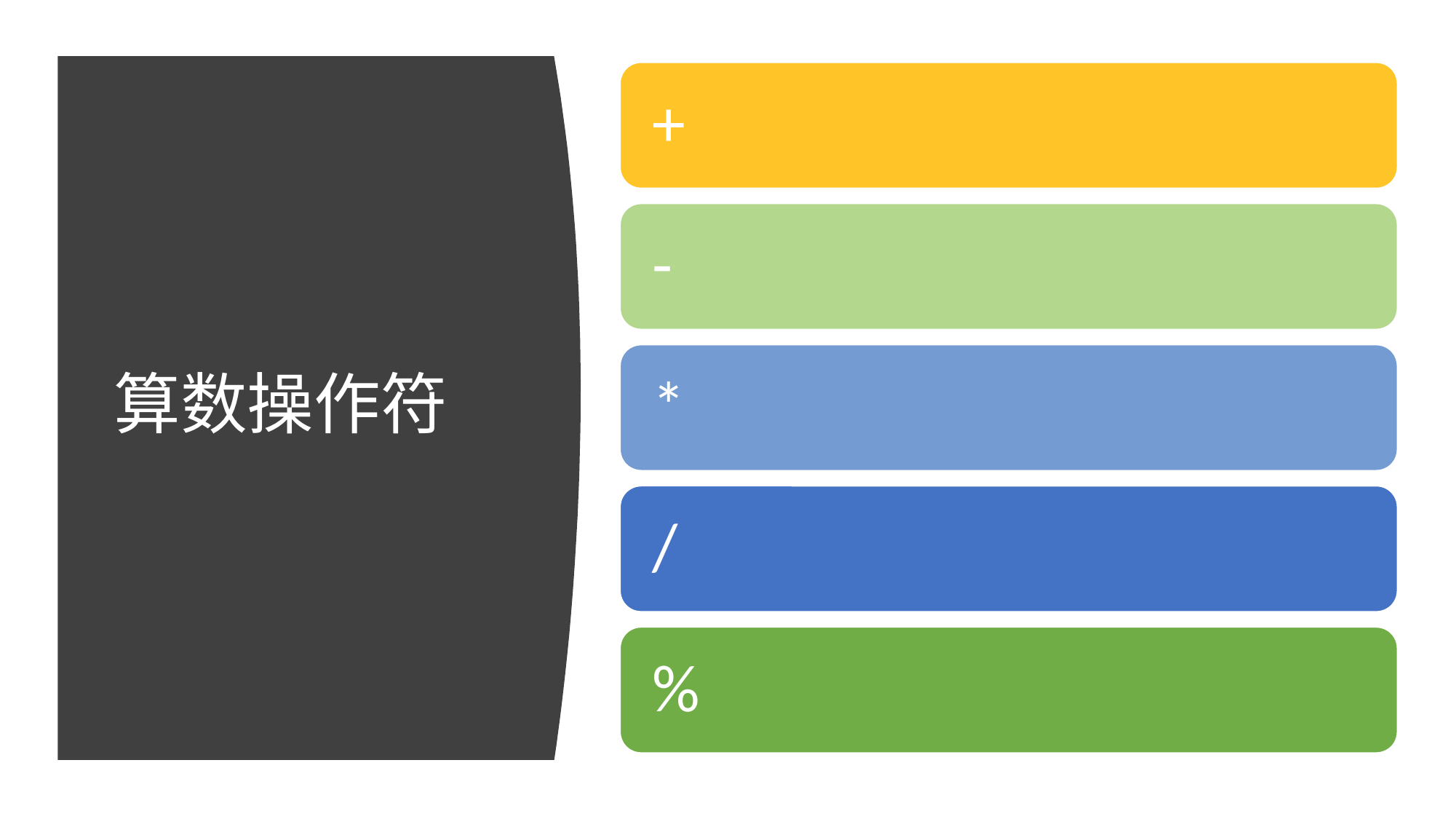

+
-
*
/
%

# 算数操作符